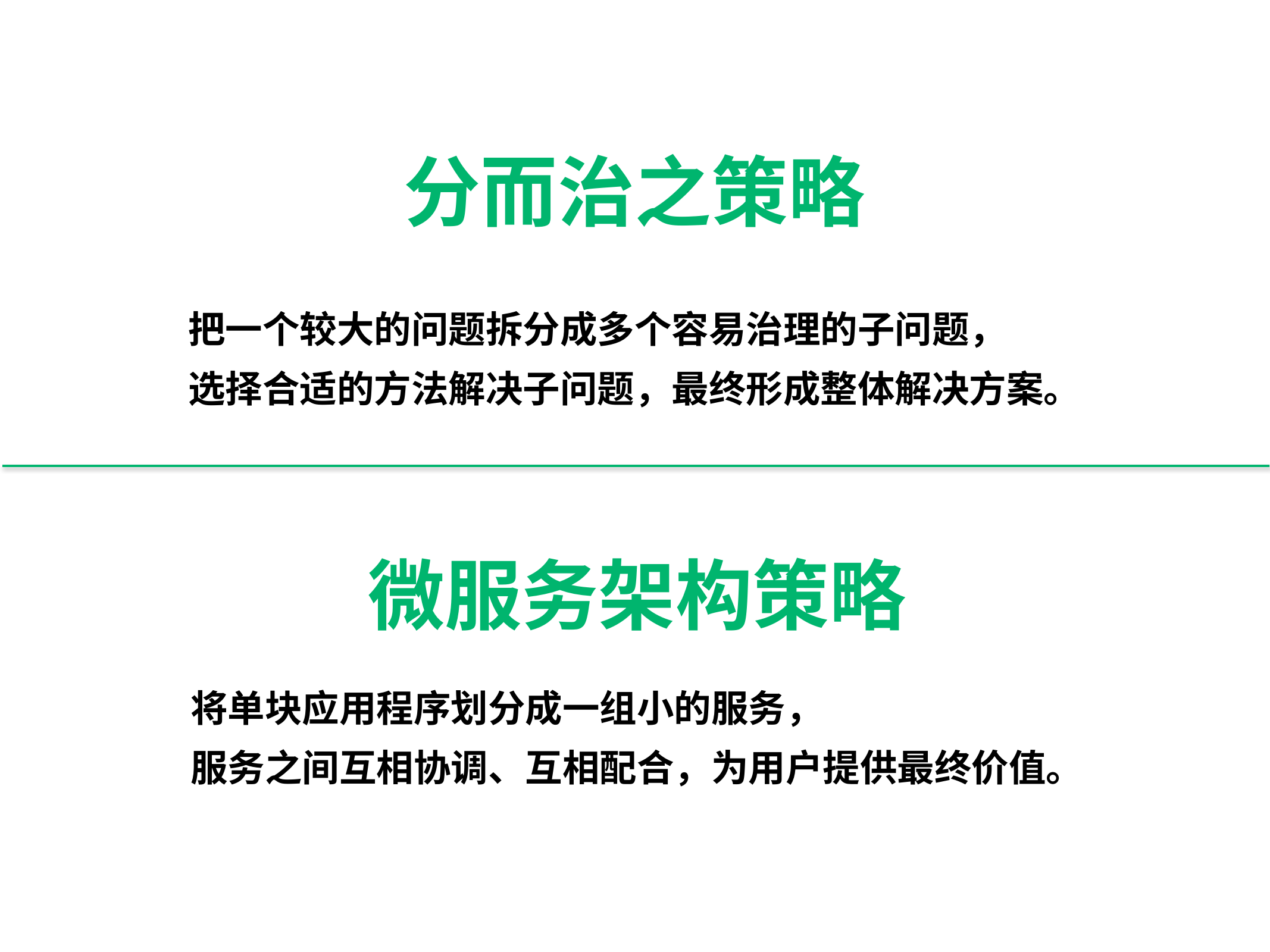

分而治之策略
把一个较大的问题拆分成多个容易治理的子问题，
选择合适的方法解决子问题，最终形成整体解决方案。

微服务架构策略
将单块应用程序划分成一组小的服务，
服务之间互相协调、互相配合，为用户提供最终价值。
4